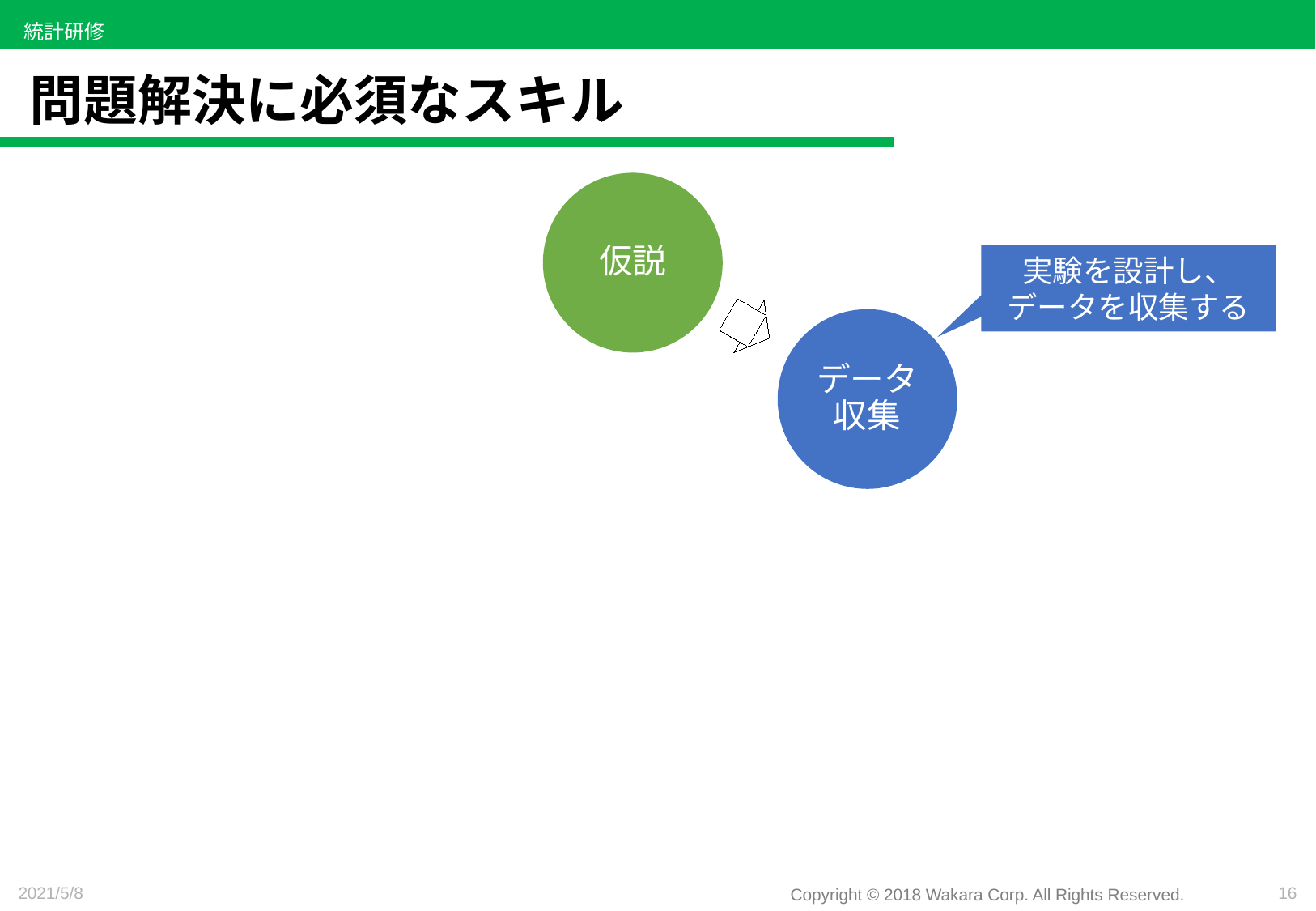

# 問題解決に必須なスキル

仮説
実験を設計し、データを収集する

データ収集
2021/5/8
16